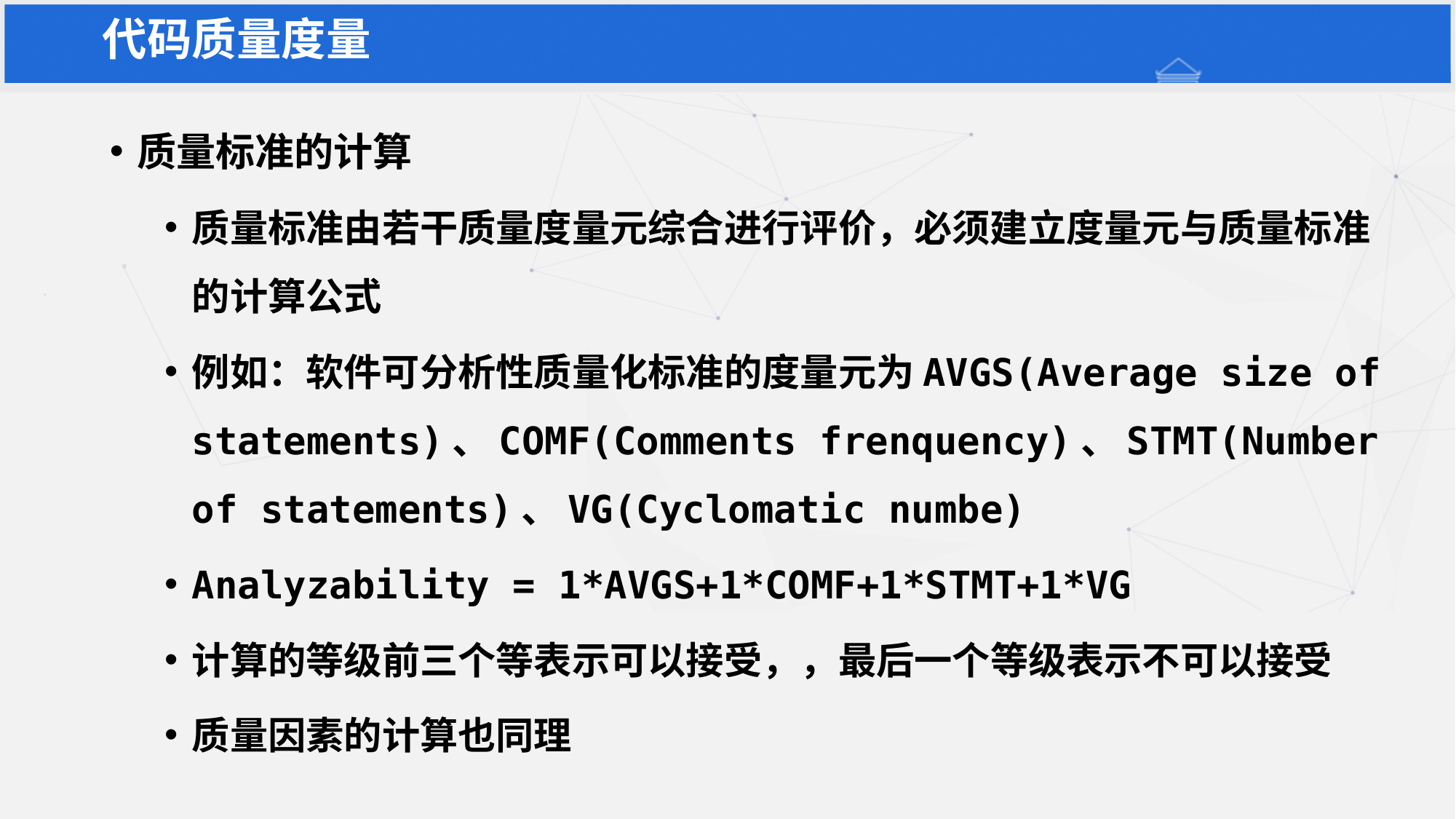

代码质量度量
质量标准的计算
质量标准由若干质量度量元综合进行评价，必须建立度量元与质量标准的计算公式
例如：软件可分析性质量化标准的度量元为AVGS(Average size of statements)、COMF(Comments frenquency)、STMT(Number of statements)、VG(Cyclomatic numbe)
Analyzability = 1*AVGS+1*COMF+1*STMT+1*VG
计算的等级前三个等表示可以接受，，最后一个等级表示不可以接受
质量因素的计算也同理